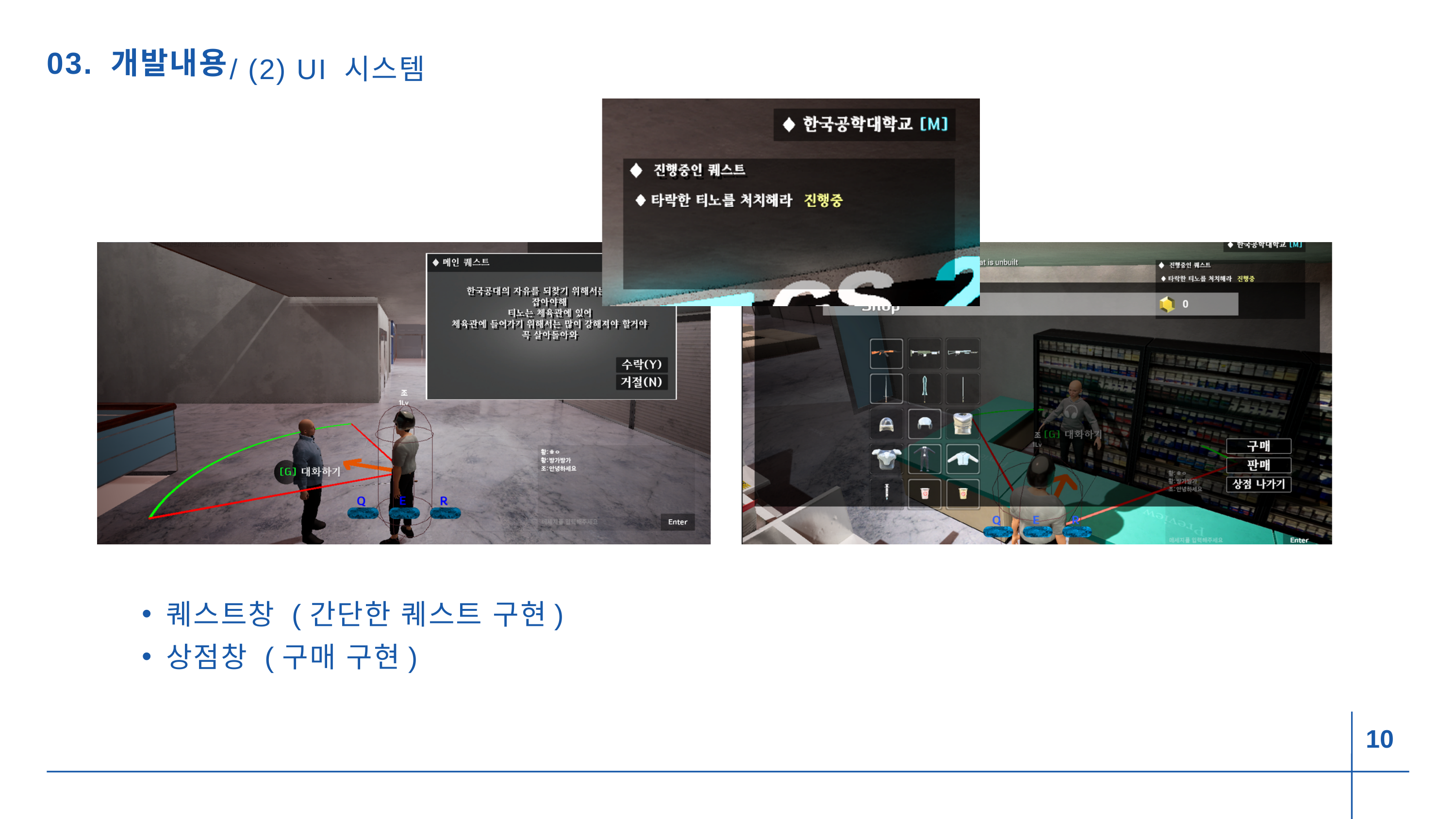

/ (2) UI 시스템
03. 개발내용

퀘스트창 (간단한 퀘스트 구현)
상점창 (구매 구현)

10